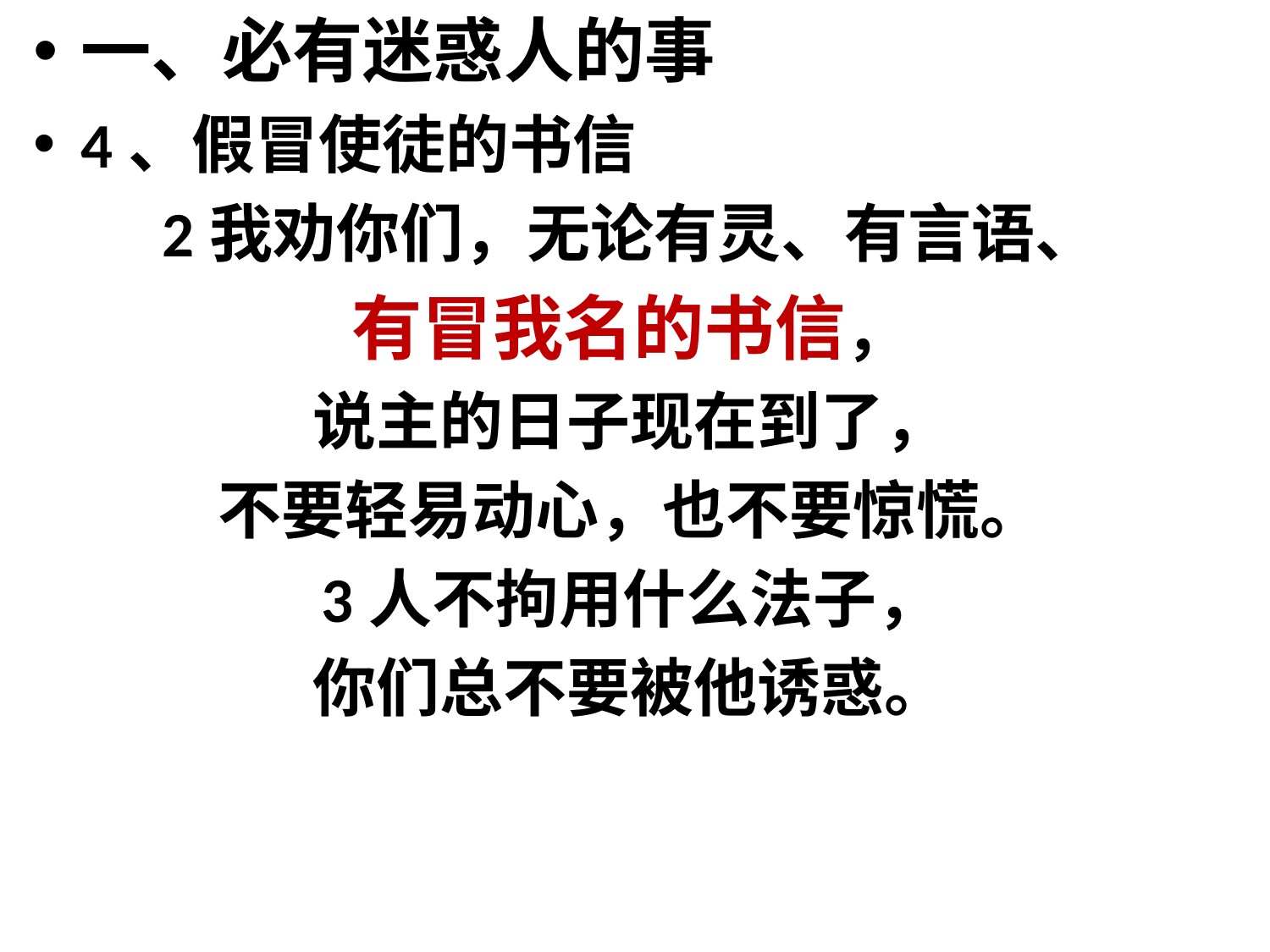

一、必有迷惑人的事
4、假冒使徒的书信
2我劝你们，无论有灵、有言语、
有冒我名的书信，
说主的日子现在到了，
不要轻易动心，也不要惊慌。
3人不拘用什么法子，
你们总不要被他诱惑。